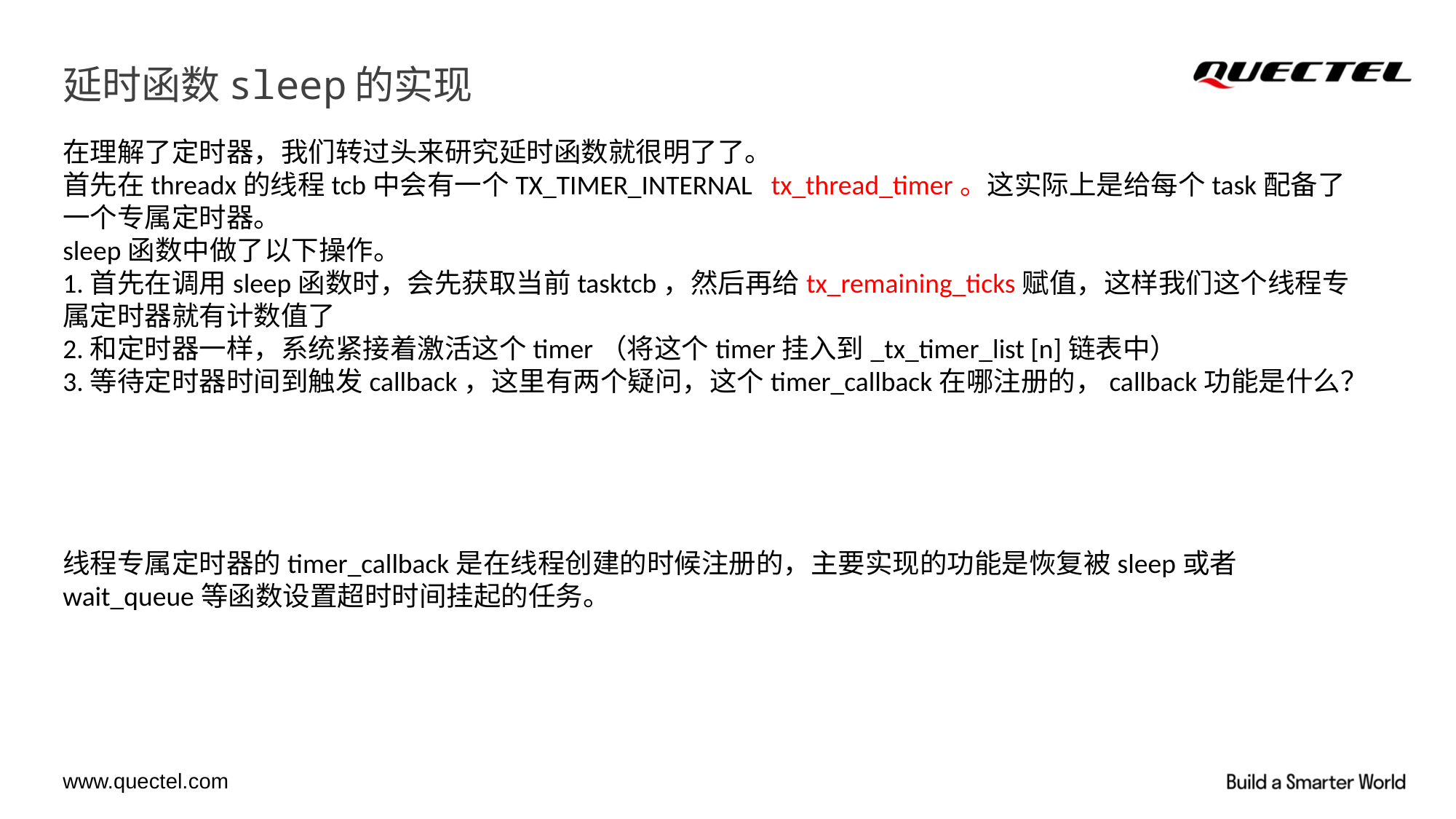

# 延时函数sleep的实现
在理解了定时器，我们转过头来研究延时函数就很明了了。
首先在threadx的线程tcb中会有一个TX_TIMER_INTERNAL   tx_thread_timer。这实际上是给每个task配备了一个专属定时器。
sleep函数中做了以下操作。
1.首先在调用sleep函数时，会先获取当前tasktcb，然后再给tx_remaining_ticks赋值，这样我们这个线程专属定时器就有计数值了
2.和定时器一样，系统紧接着激活这个timer（将这个timer挂入到_tx_timer_list [n]链表中）
3.等待定时器时间到触发callback，这里有两个疑问，这个timer_callback在哪注册的，callback功能是什么？
线程专属定时器的timer_callback是在线程创建的时候注册的，主要实现的功能是恢复被sleep或者wait_queue等函数设置超时时间挂起的任务。